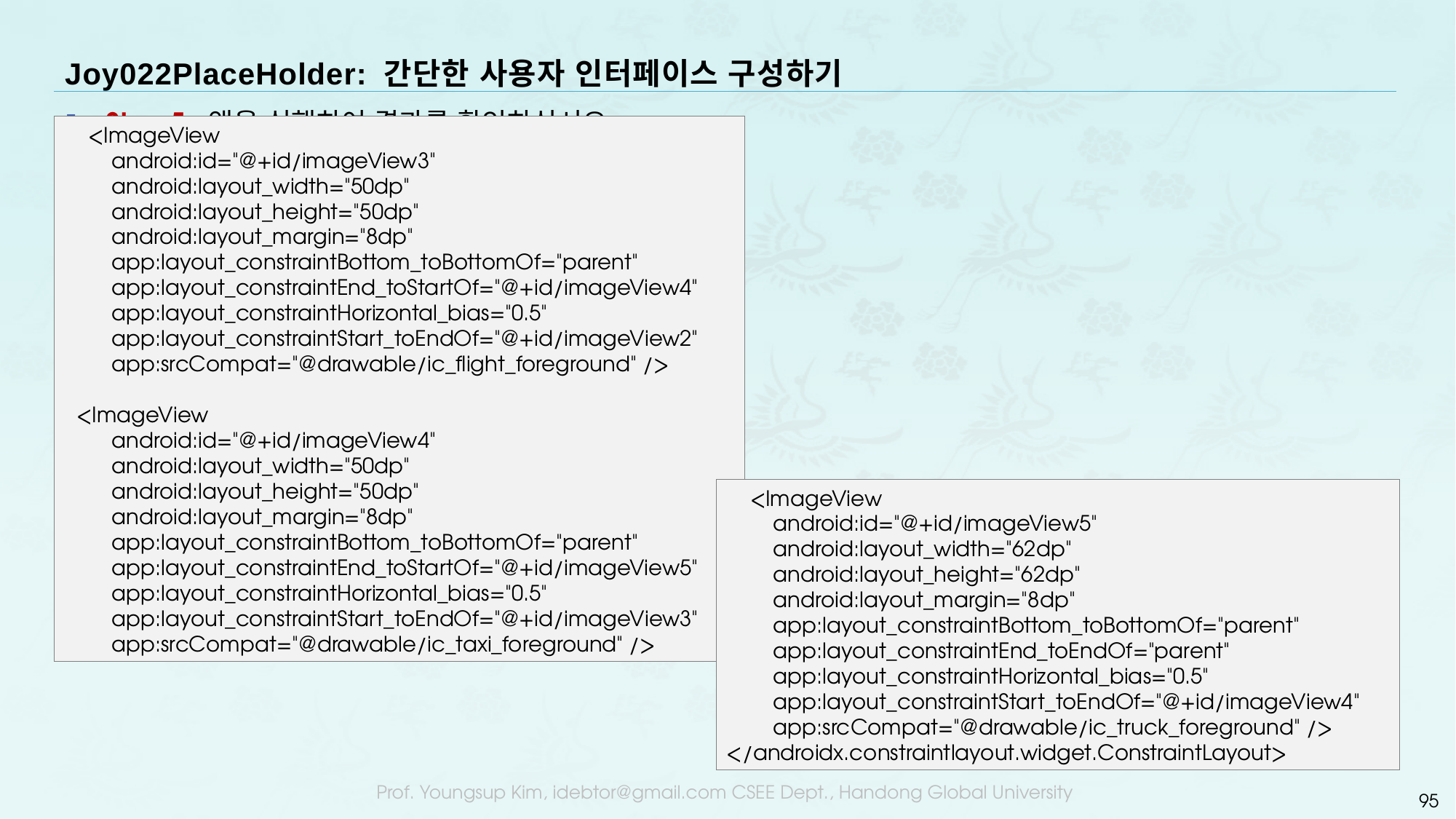

# Joy022PlaceHolder: 간단한 사용자 인터페이스 구성하기
Step 5: 앱을 실행하여 결과를 확인하십시오.

    <ImageView
        android:id="@+id/imageView3"
        android:layout_width="50dp"
        android:layout_height="50dp"
        android:layout_margin="8dp"
        app:layout_constraintBottom_toBottomOf="parent"
        app:layout_constraintEnd_toStartOf="@+id/imageView4"
        app:layout_constraintHorizontal_bias="0.5"
        app:layout_constraintStart_toEndOf="@+id/imageView2"
        app:srcCompat="@drawable/ic_flight_foreground" />

  <ImageView
        android:id="@+id/imageView4"
        android:layout_width="50dp"
        android:layout_height="50dp"
        android:layout_margin="8dp"
        app:layout_constraintBottom_toBottomOf="parent"
        app:layout_constraintEnd_toStartOf="@+id/imageView5"
        app:layout_constraintHorizontal_bias="0.5"
        app:layout_constraintStart_toEndOf="@+id/imageView3"
        app:srcCompat="@drawable/ic_taxi_foreground" />
    <ImageView
        android:id="@+id/imageView5"
        android:layout_width="62dp"
        android:layout_height="62dp"
        android:layout_margin="8dp"
        app:layout_constraintBottom_toBottomOf="parent"
        app:layout_constraintEnd_toEndOf="parent"
        app:layout_constraintHorizontal_bias="0.5"
        app:layout_constraintStart_toEndOf="@+id/imageView4"
        app:srcCompat="@drawable/ic_truck_foreground" />
</androidx.constraintlayout.widget.ConstraintLayout>
95